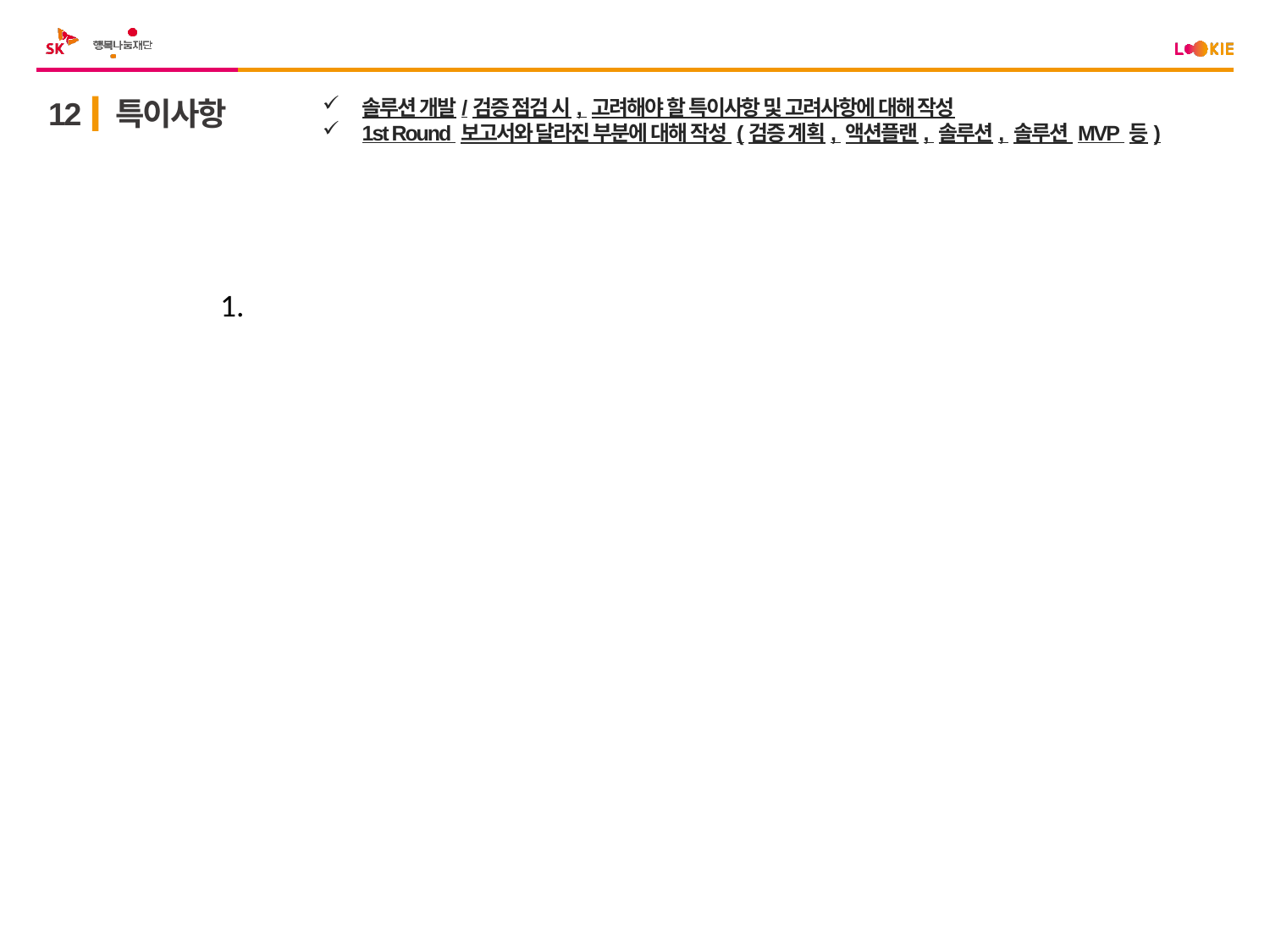

12
특이사항
솔루션 개발/검증 점검 시, 고려해야 할 특이사항 및 고려사항에 대해 작성
1st Round 보고서와 달라진 부분에 대해 작성 (검증 계획, 액션플랜, 솔루션, 솔루션 MVP 등)

 1.